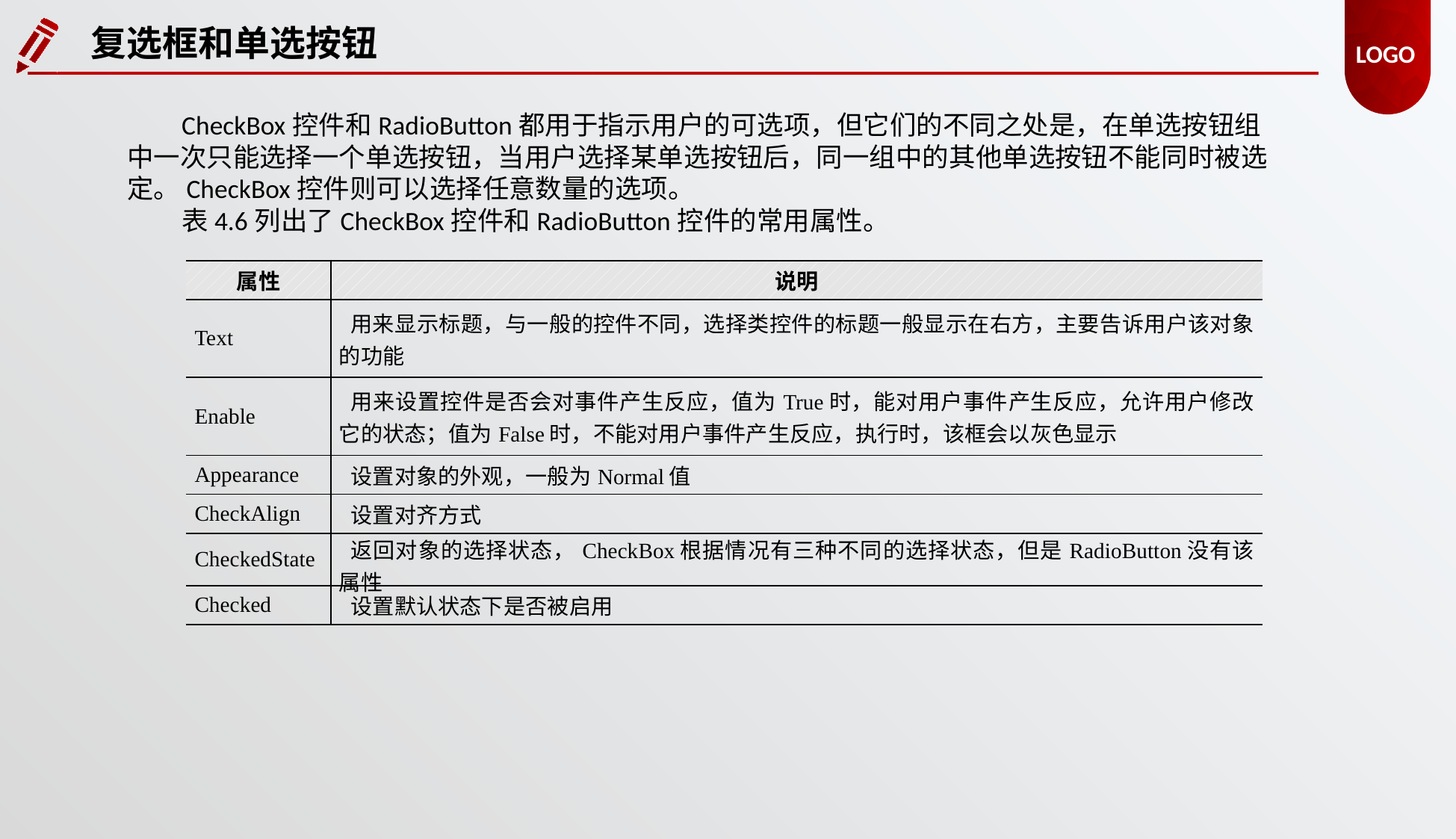

复选框和单选按钮
CheckBox控件和RadioButton都用于指示用户的可选项，但它们的不同之处是，在单选按钮组中一次只能选择一个单选按钮，当用户选择某单选按钮后，同一组中的其他单选按钮不能同时被选定。CheckBox控件则可以选择任意数量的选项。
表4.6列出了CheckBox控件和RadioButton控件的常用属性。
| 属性 | 说明 |
| --- | --- |
| Text | 用来显示标题，与一般的控件不同，选择类控件的标题一般显示在右方，主要告诉用户该对象的功能 |
| Enable | 用来设置控件是否会对事件产生反应，值为True时，能对用户事件产生反应，允许用户修改它的状态；值为False时，不能对用户事件产生反应，执行时，该框会以灰色显示 |
| Appearance | 设置对象的外观，一般为Normal值 |
| CheckAlign | 设置对齐方式 |
| CheckedState | 返回对象的选择状态，CheckBox根据情况有三种不同的选择状态，但是RadioButton没有该属性 |
| Checked | 设置默认状态下是否被启用 |